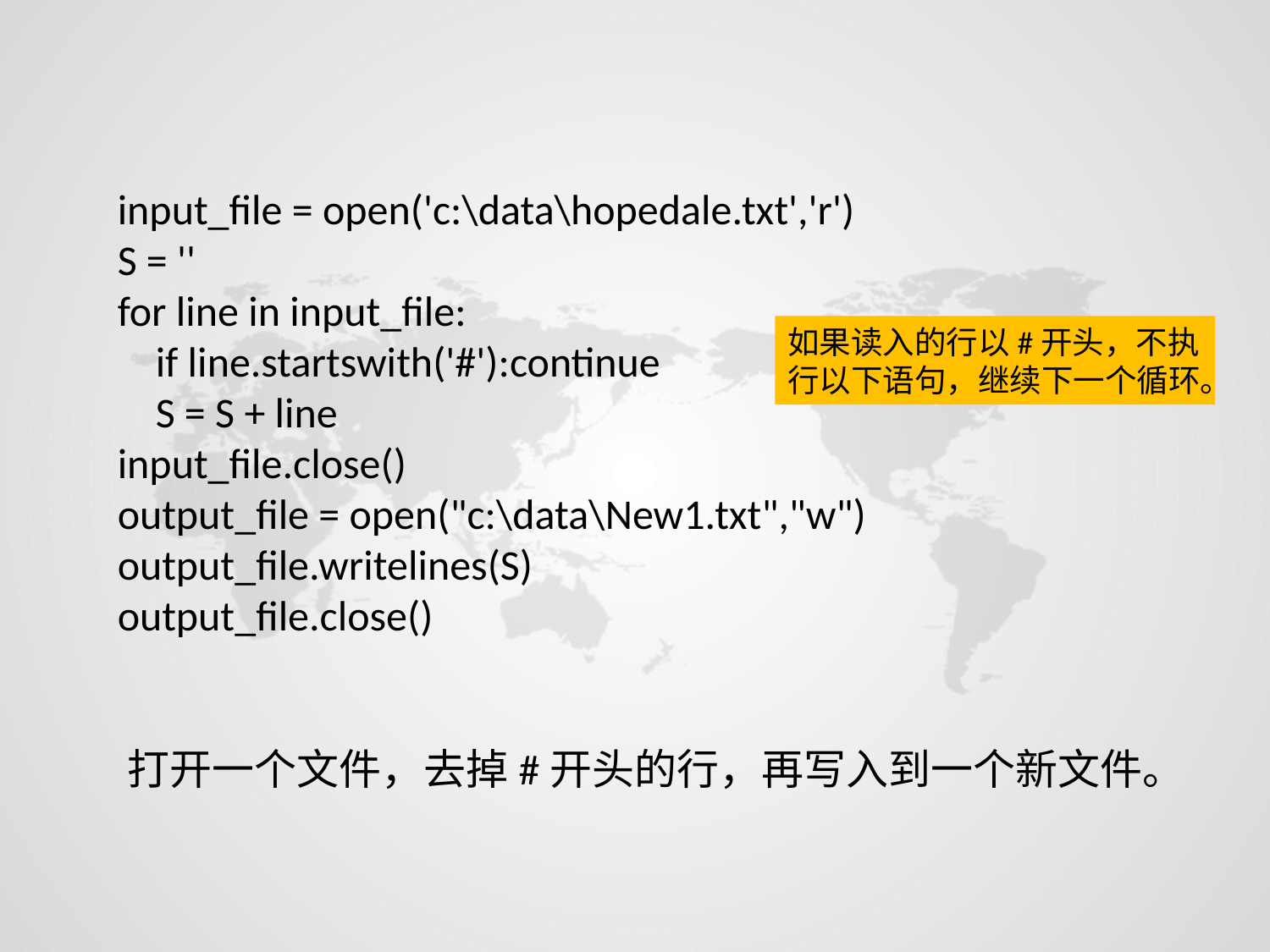

input_file = open('c:\data\hopedale.txt','r')
S = ''
for line in input_file:
    if line.startswith('#'):continue
    S = S + line
input_file.close()
output_file = open("c:\data\New1.txt","w")
output_file.writelines(S)
output_file.close()

如果读入的行以#开头，不执行以下语句，继续下一个循环。
打开一个文件，去掉#开头的行，再写入到一个新文件。